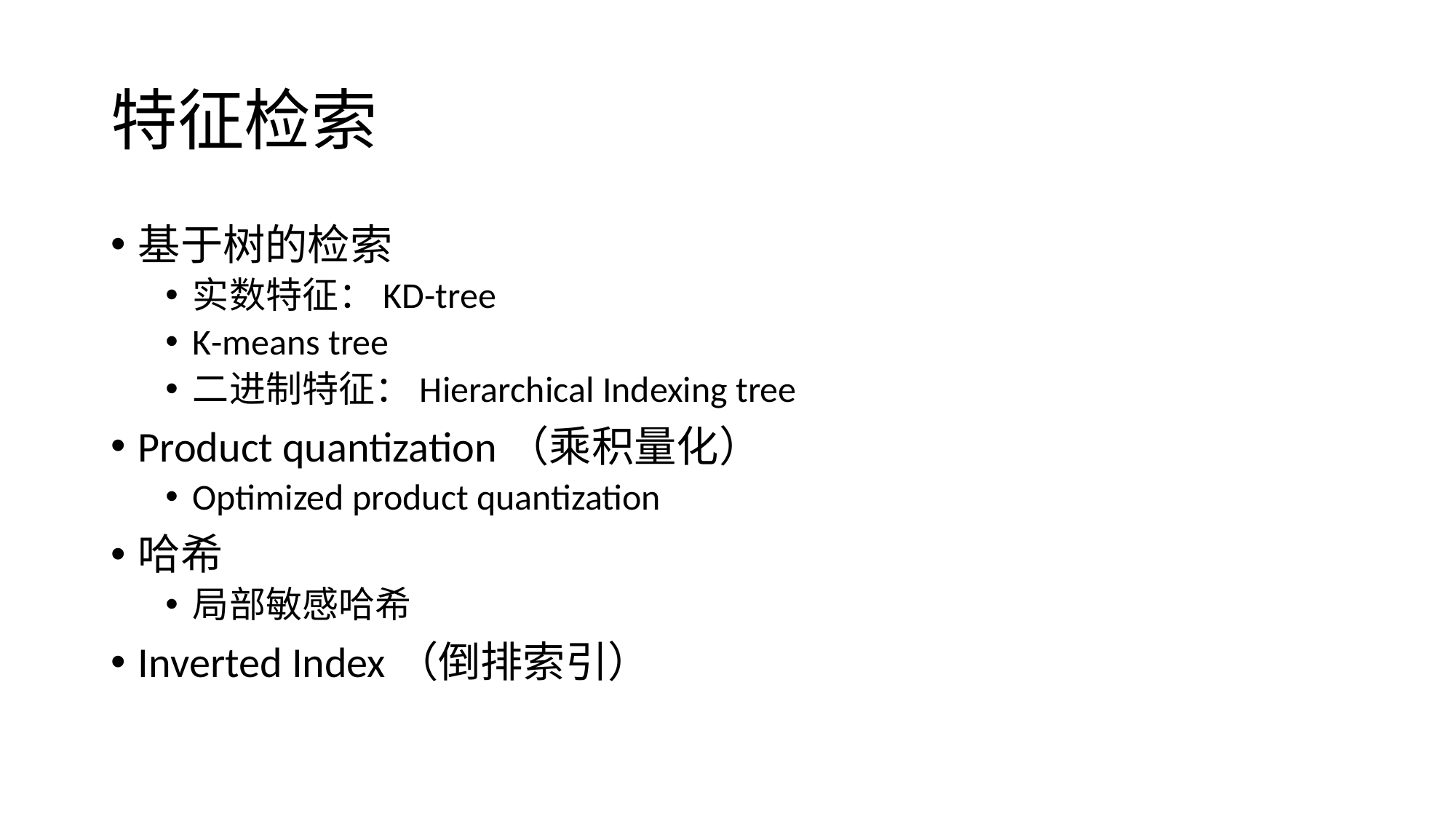

# 特征检索
基于树的检索
实数特征：KD-tree
K-means tree
二进制特征：Hierarchical Indexing tree
Product quantization（乘积量化）
Optimized product quantization
哈希
局部敏感哈希
Inverted Index（倒排索引）